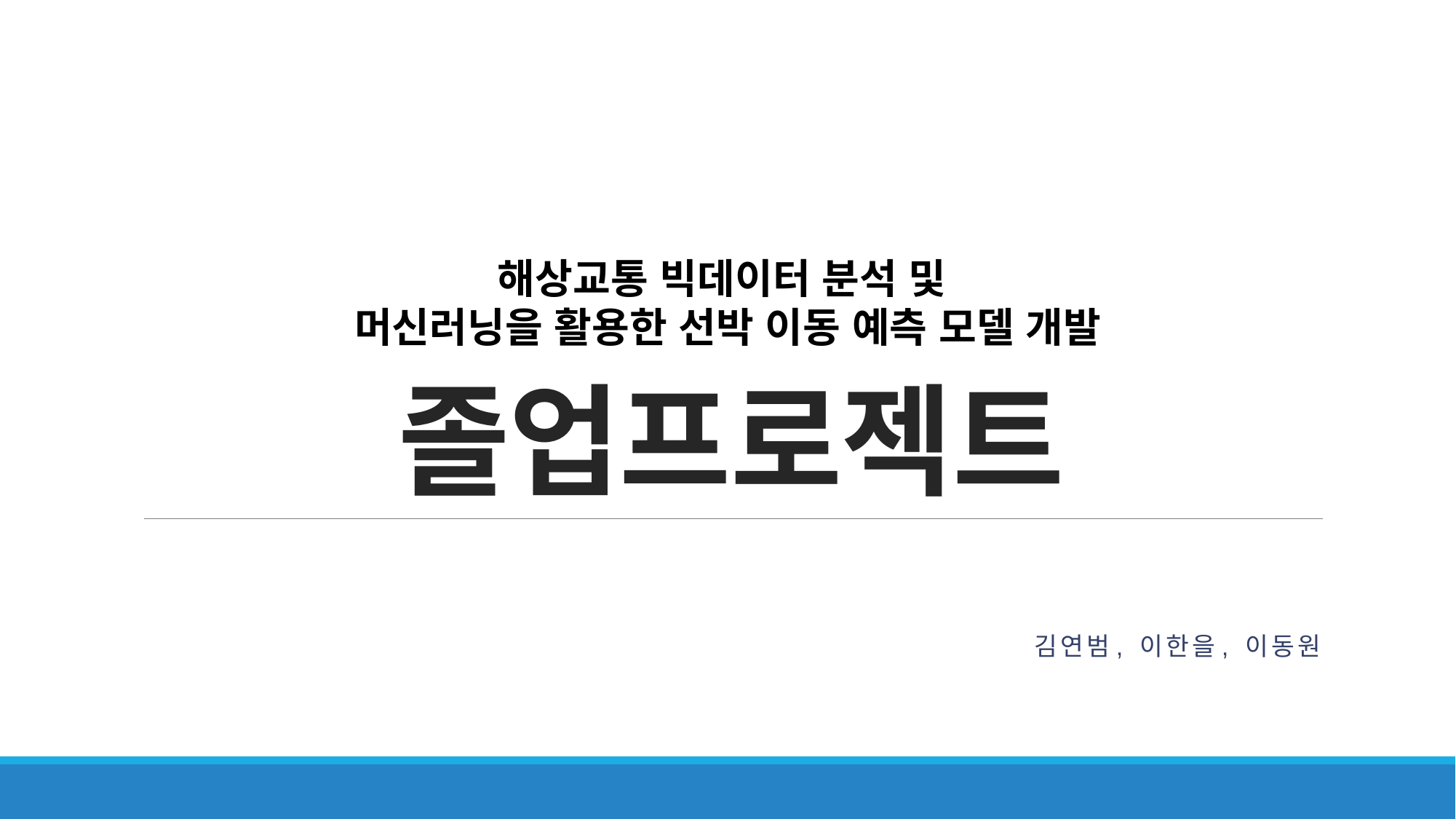

# 졸업프로젝트
해상교통 빅데이터 분석 및
머신러닝을 활용한 선박 이동 예측 모델 개발

김연범, 이한을, 이동원